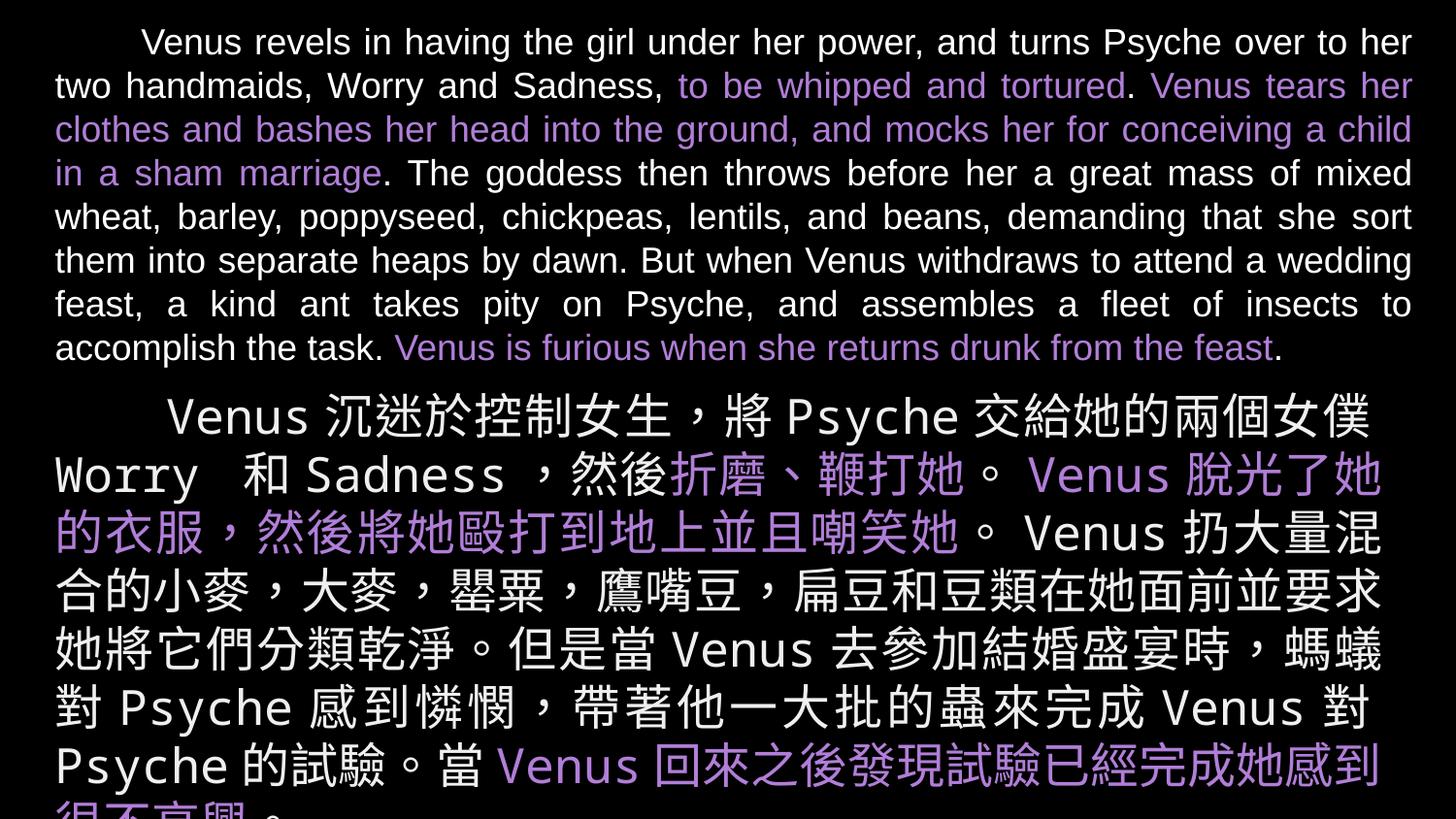

Venus revels in having the girl under her power, and turns Psyche over to her two handmaids, Worry and Sadness, to be whipped and tortured. Venus tears her clothes and bashes her head into the ground, and mocks her for conceiving a child in a sham marriage. The goddess then throws before her a great mass of mixed wheat, barley, poppyseed, chickpeas, lentils, and beans, demanding that she sort them into separate heaps by dawn. But when Venus withdraws to attend a wedding feast, a kind ant takes pity on Psyche, and assembles a fleet of insects to accomplish the task. Venus is furious when she returns drunk from the feast.
　　Venus沉迷於控制女生，將Psyche交給她的兩個女僕Worry 和Sadness，然後折磨、鞭打她。Venus脫光了她的衣服，然後將她毆打到地上並且嘲笑她。Venus扔大量混合的小麥，大麥，罌粟，鷹嘴豆，扁豆和豆類在她面前並要求她將它們分類乾淨。但是當Venus去參加結婚盛宴時，螞蟻對Psyche感到憐憫，帶著他一大批的蟲來完成Venus對Psyche的試驗。當Venus回來之後發現試驗已經完成她感到很不高興。